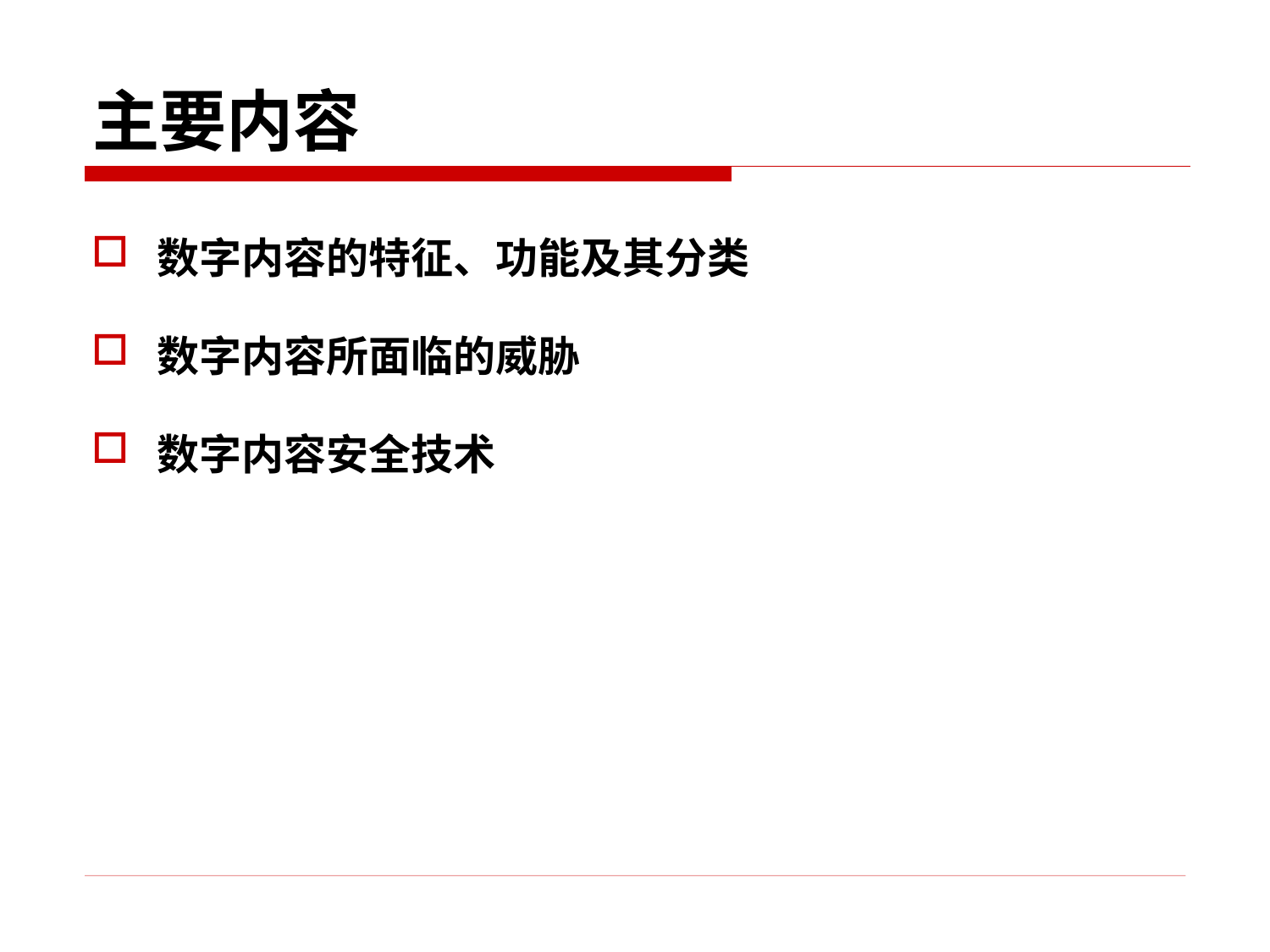

# 主要内容

数字内容的特征、功能及其分类

数字内容所面临的威胁

数字内容安全技术